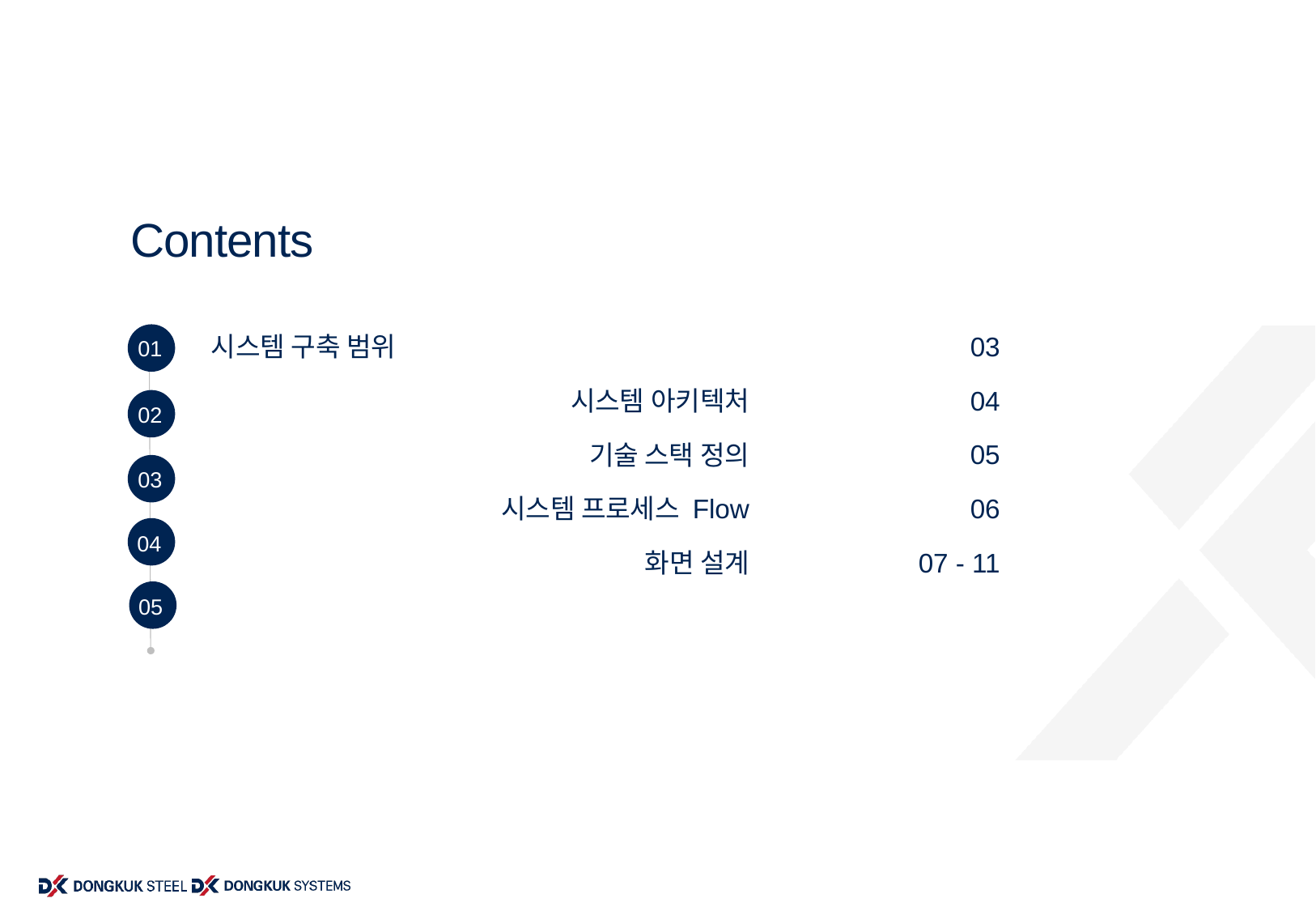

03
04
05
06
07 - 11
시스템 구축 범위
시스템 아키텍처
기술 스택 정의
시스템 프로세스 Flow
화면 설계

01

02

03

04

05
05